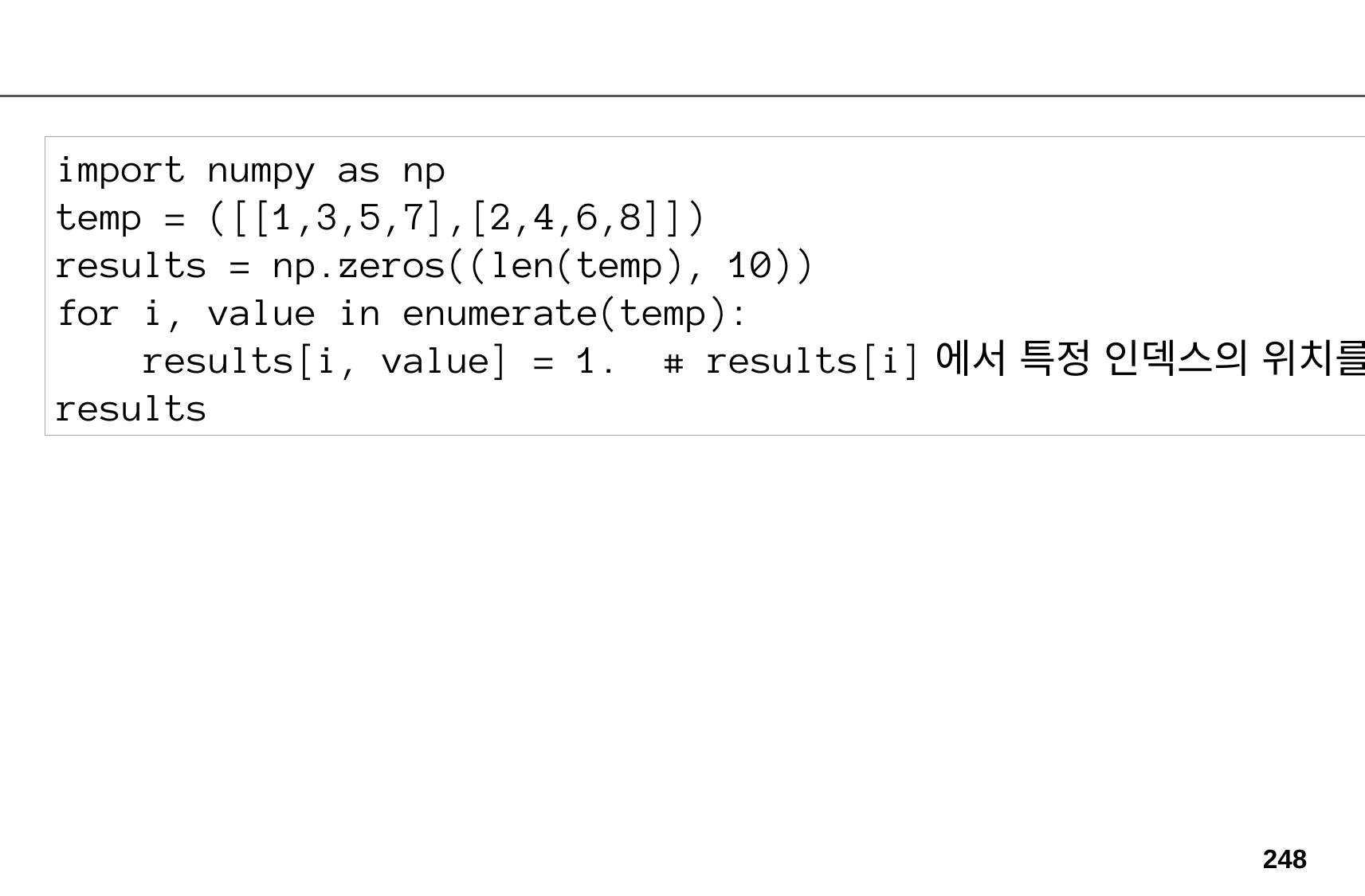

import numpy as np
temp = ([[1,3,5,7],[2,4,6,8]])
results = np.zeros((len(temp), 10))
for i, value in enumerate(temp):
    results[i, value] = 1.  # results[i]에서 특정 인덱스의 위치를 1로 만듭니다
results